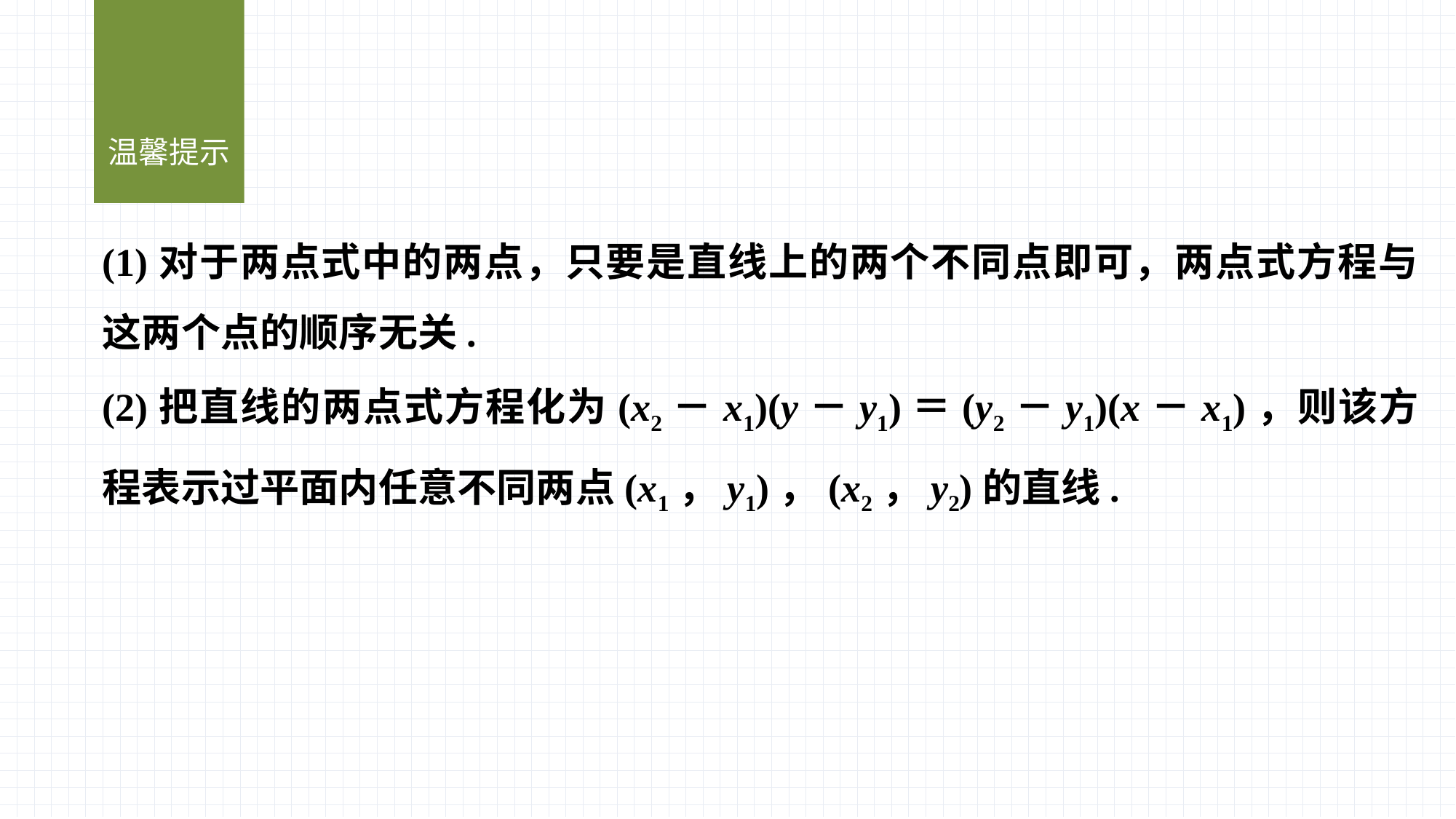

温馨提示
(1)对于两点式中的两点，只要是直线上的两个不同点即可，两点式方程与这两个点的顺序无关.
(2)把直线的两点式方程化为(x2－x1)(y－y1)＝(y2－y1)(x－x1)，则该方程表示过平面内任意不同两点(x1，y1)，(x2，y2)的直线.